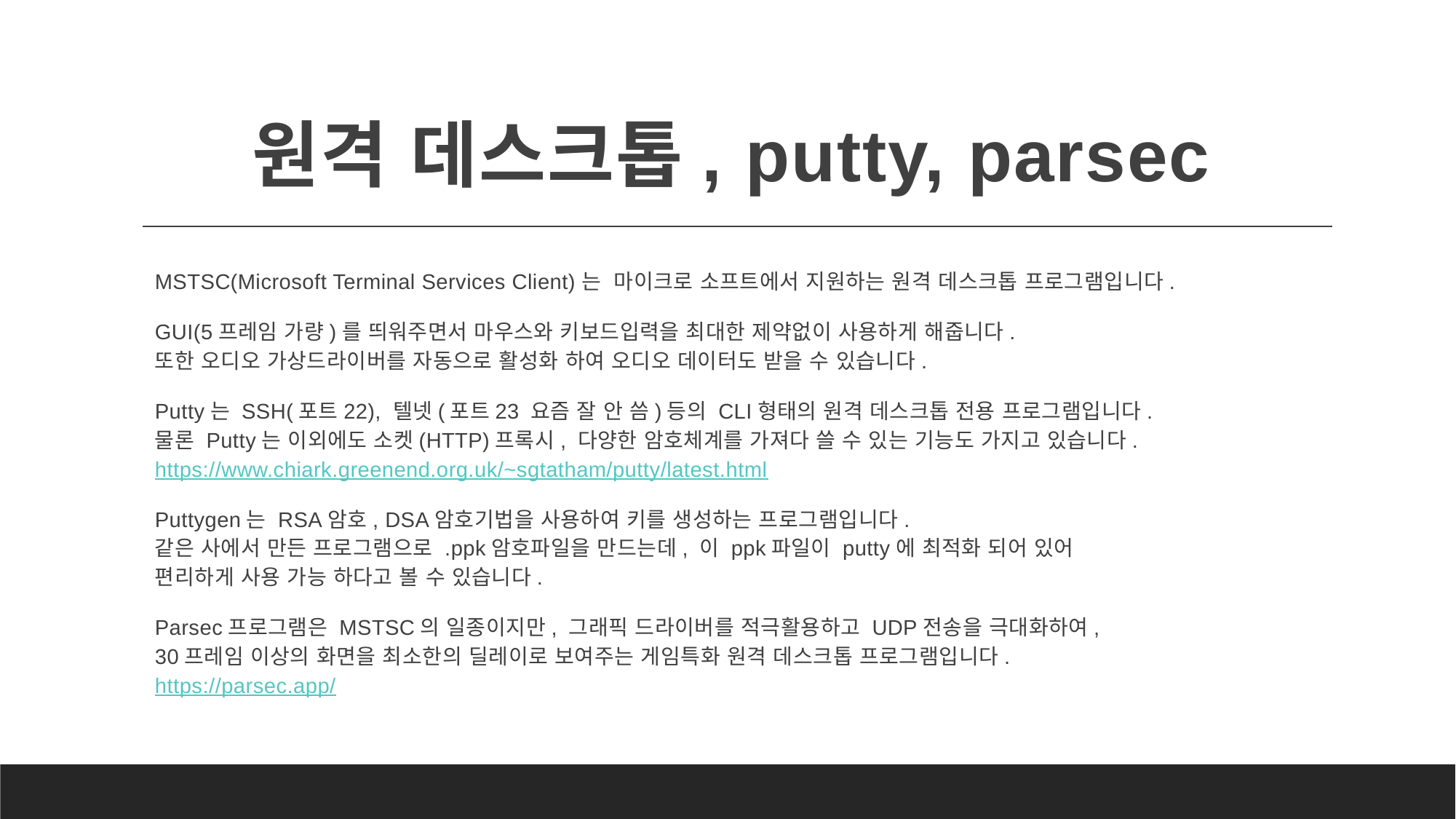

# 원격 데스크톱, putty, parsec
MSTSC(Microsoft Terminal Services Client)는  마이크로 소프트에서 지원하는 원격 데스크톱 프로그램입니다.
GUI(5프레임 가량)를 띄워주면서 마우스와 키보드입력을 최대한 제약없이 사용하게 해줍니다.
또한 오디오 가상드라이버를 자동으로 활성화 하여 오디오 데이터도 받을 수 있습니다.
Putty는 SSH(포트22), 텔넷(포트23 요즘 잘 안 씀)등의 CLI형태의 원격 데스크톱 전용 프로그램입니다.
물론 Putty는 이외에도 소켓(HTTP)프록시, 다양한 암호체계를 가져다 쓸 수 있는 기능도 가지고 있습니다.
https://www.chiark.greenend.org.uk/~sgtatham/putty/latest.html
Puttygen는 RSA암호, DSA암호기법을 사용하여 키를 생성하는 프로그램입니다.
같은 사에서 만든 프로그램으로 .ppk암호파일을 만드는데, 이 ppk파일이 putty에 최적화 되어 있어
편리하게 사용 가능 하다고 볼 수 있습니다.
Parsec프로그램은 MSTSC의 일종이지만, 그래픽 드라이버를 적극활용하고 UDP전송을 극대화하여,
30프레임 이상의 화면을 최소한의 딜레이로 보여주는 게임특화 원격 데스크톱 프로그램입니다.
https://parsec.app/